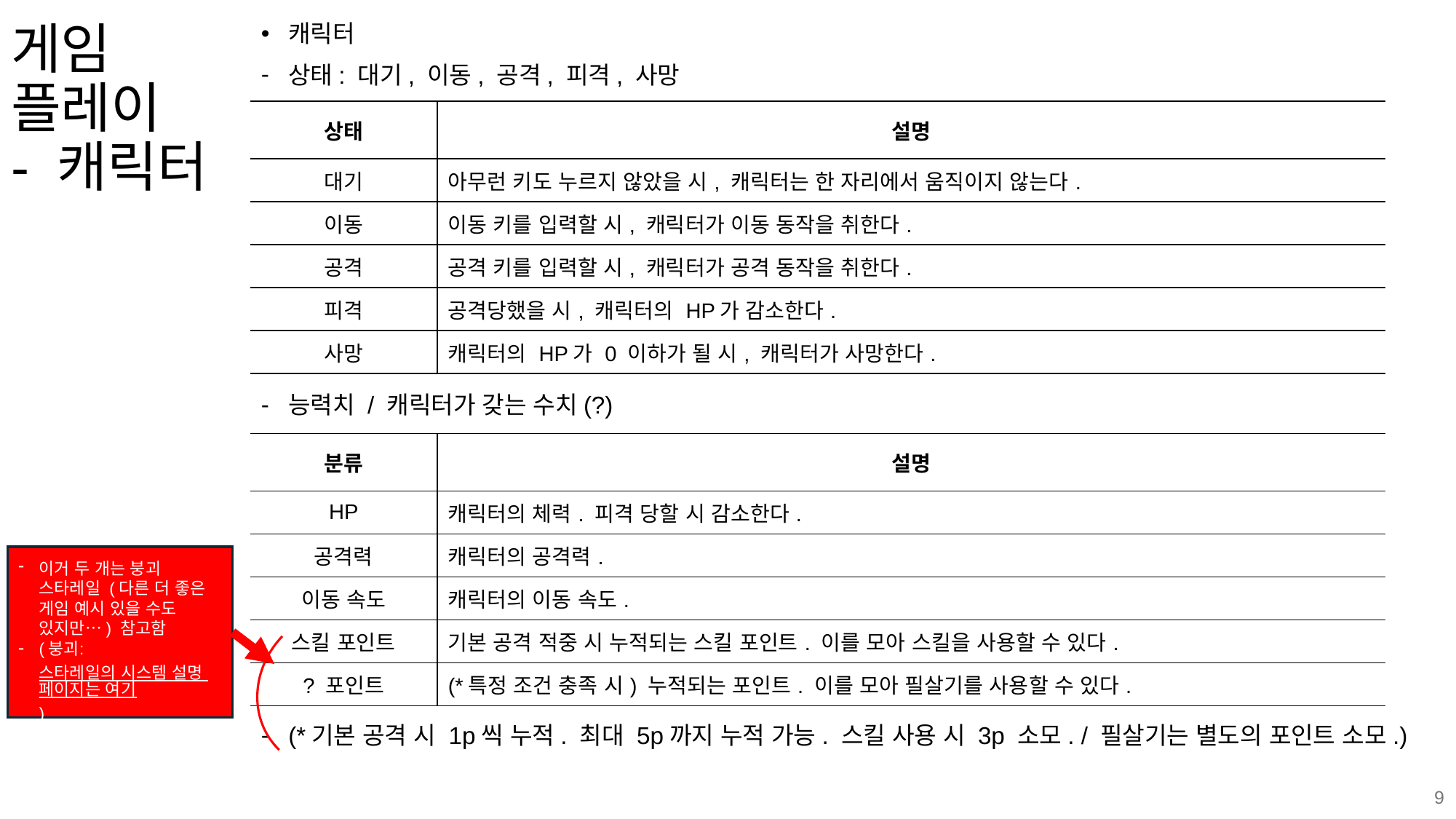

캐릭터
상태: 대기, 이동, 공격, 피격, 사망

능력치 / 캐릭터가 갖는 수치(?)

(*기본 공격 시 1p씩 누적. 최대 5p까지 누적 가능. 스킬 사용 시 3p 소모. / 필살기는 별도의 포인트 소모.)

# 게임 플레이 - 캐릭터
| 상태 | 설명 |
| --- | --- |
| 대기 | 아무런 키도 누르지 않았을 시, 캐릭터는 한 자리에서 움직이지 않는다. |
| 이동 | 이동 키를 입력할 시, 캐릭터가 이동 동작을 취한다. |
| 공격 | 공격 키를 입력할 시, 캐릭터가 공격 동작을 취한다. |
| 피격 | 공격당했을 시, 캐릭터의 HP가 감소한다. |
| 사망 | 캐릭터의 HP가 0 이하가 될 시, 캐릭터가 사망한다. |
| 분류 | 설명 |
| --- | --- |
| HP | 캐릭터의 체력. 피격 당할 시 감소한다. |
| 공격력 | 캐릭터의 공격력. |
| 이동 속도 | 캐릭터의 이동 속도. |
| 스킬 포인트 | 기본 공격 적중 시 누적되는 스킬 포인트. 이를 모아 스킬을 사용할 수 있다. |
| ? 포인트 | (\*특정 조건 충족 시) 누적되는 포인트. 이를 모아 필살기를 사용할 수 있다. |
이거 두 개는 붕괴 스타레일 (다른 더 좋은 게임 예시 있을 수도 있지만…) 참고함
(붕괴:스타레일의 시스템 설명 페이지는 여기)

9